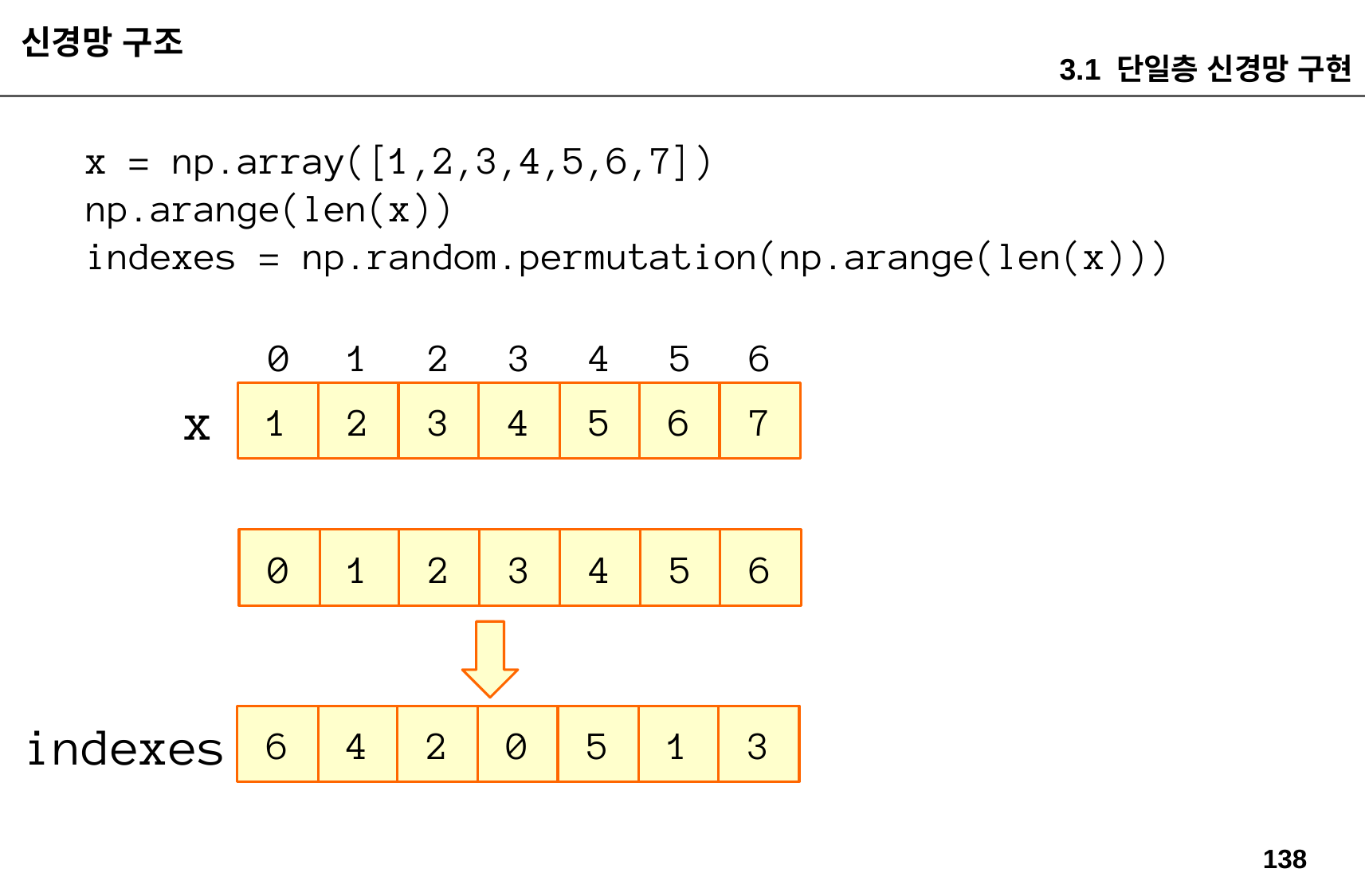

신경망 구조
3.1 단일층 신경망 구현
x = np.array([1,2,3,4,5,6,7])
np.arange(len(x))
indexes = np.random.permutation(np.arange(len(x)))
0
5
1
2
3
4
6
x
5
1
2
3
4
6
7
0
5
1
2
3
4
6

indexes
6
1
4
2
0
5
3